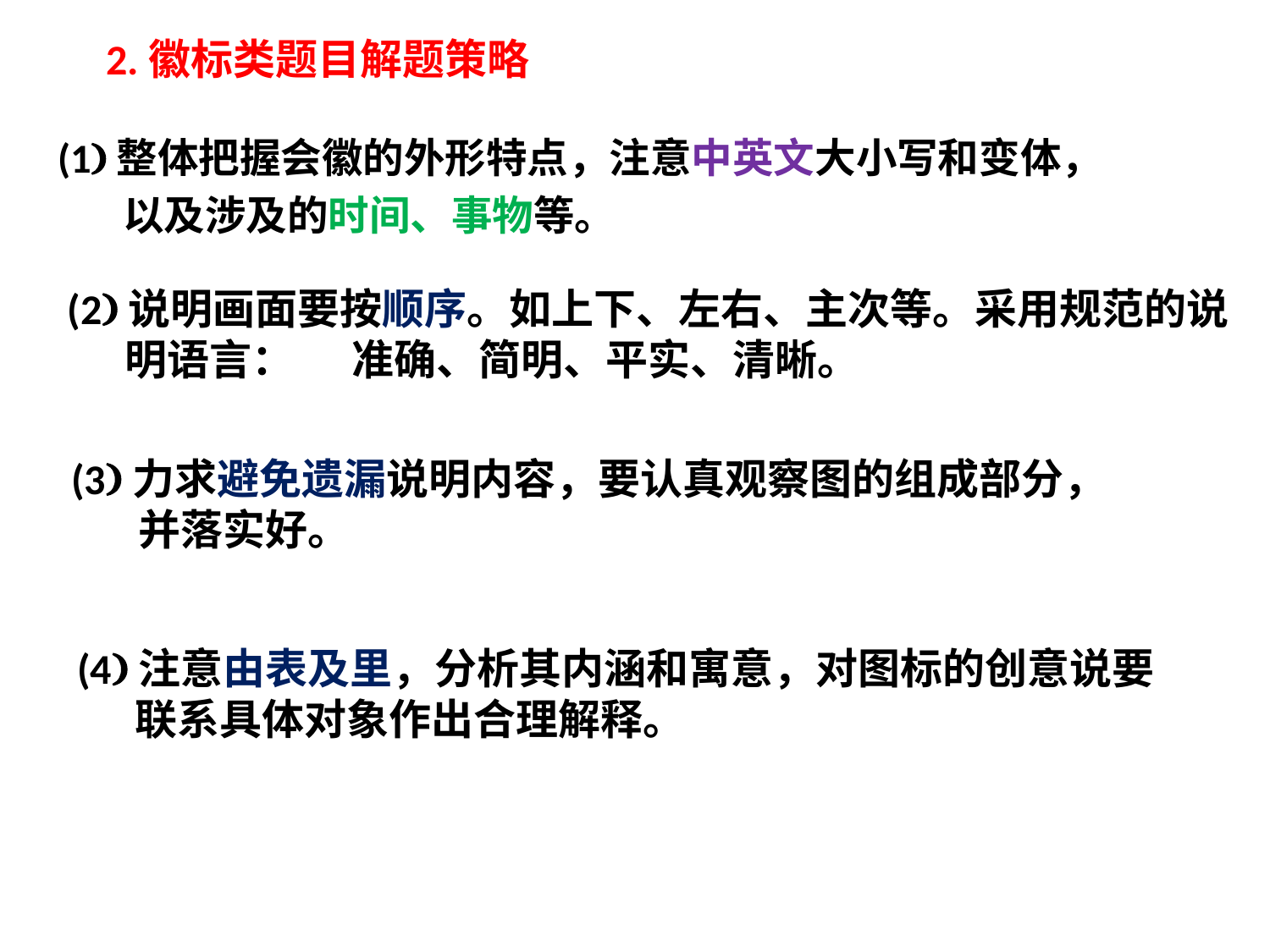

2.徽标类题目解题策略
(1)整体把握会徽的外形特点，注意中英文大小写和变体，
      以及涉及的时间、事物等。
(2)说明画面要按顺序。如上下、左右、主次等。采用规范的说
     明语言：      准确、简明、平实、清晰。
(3)力求避免遗漏说明内容，要认真观察图的组成部分，
      并落实好。
(4)注意由表及里，分析其内涵和寓意，对图标的创意说要
     联系具体对象作出合理解释。